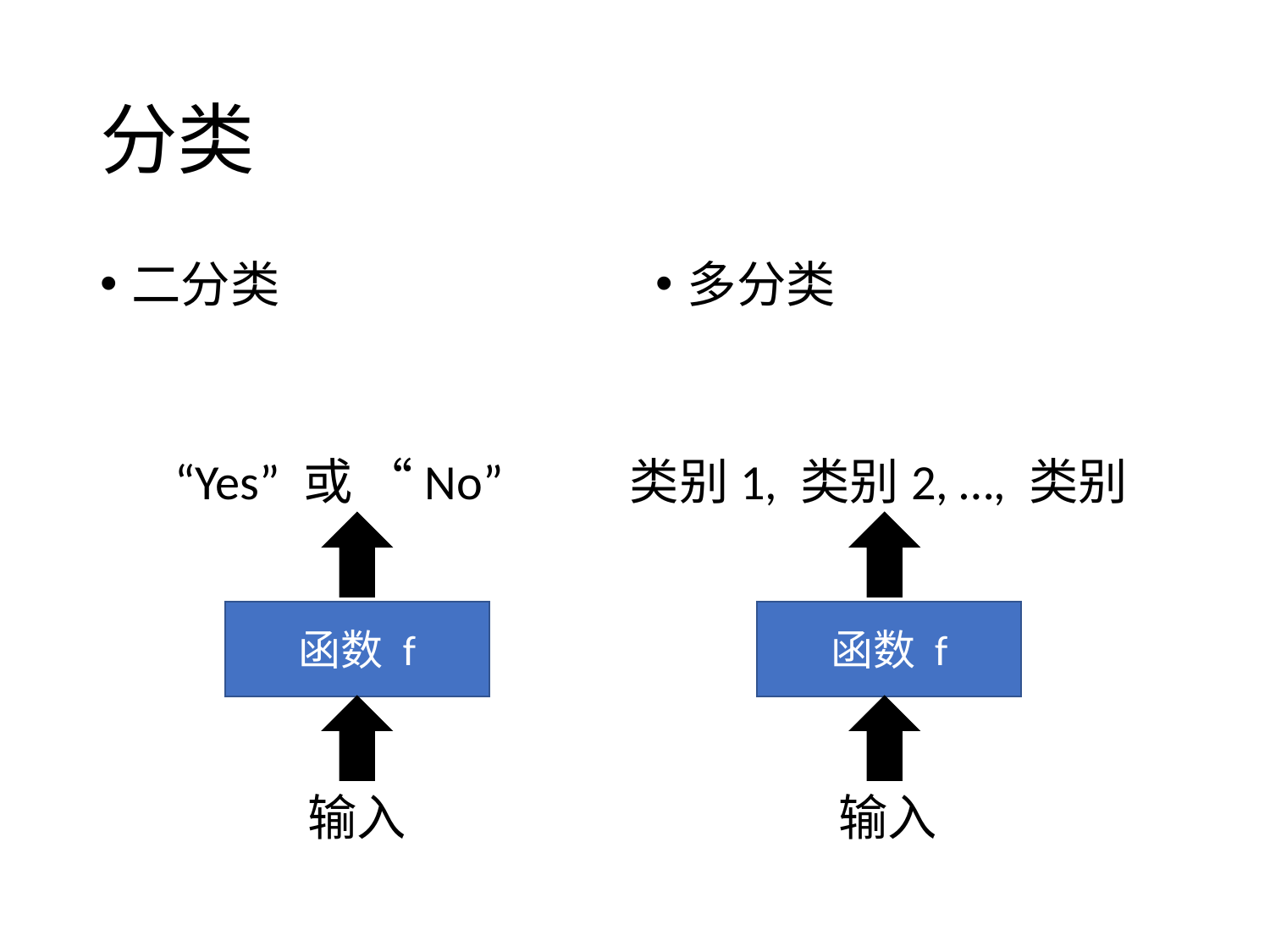

# 分类
二分类
多分类
“Yes” 或 “No”
类别1, 类别2, …, 类别N

函数 f
函数 f

输入
输入